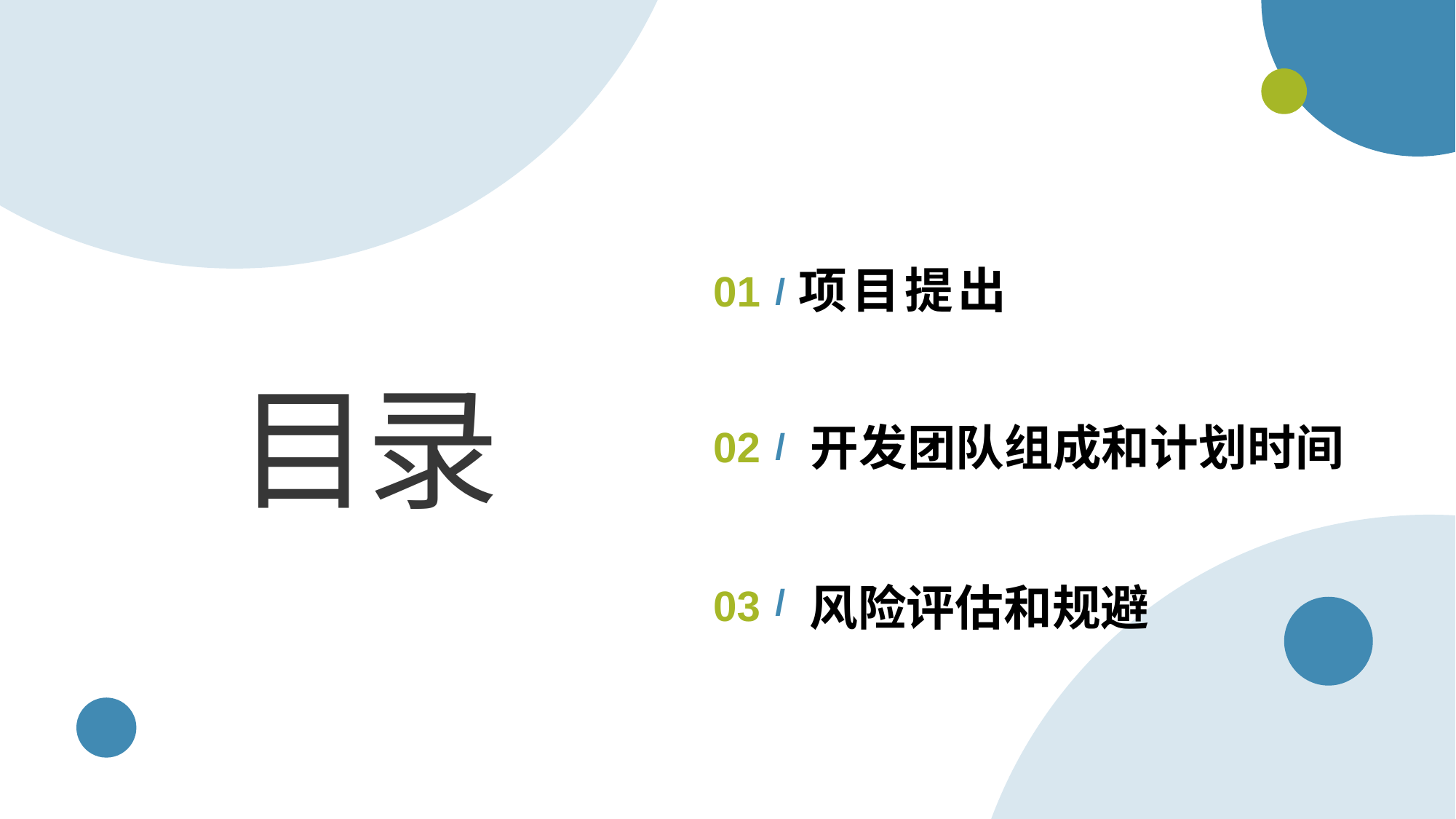

项目提出
01
/
目录
开发团队组成和计划时间
02
/

风险评估和规避
03
/